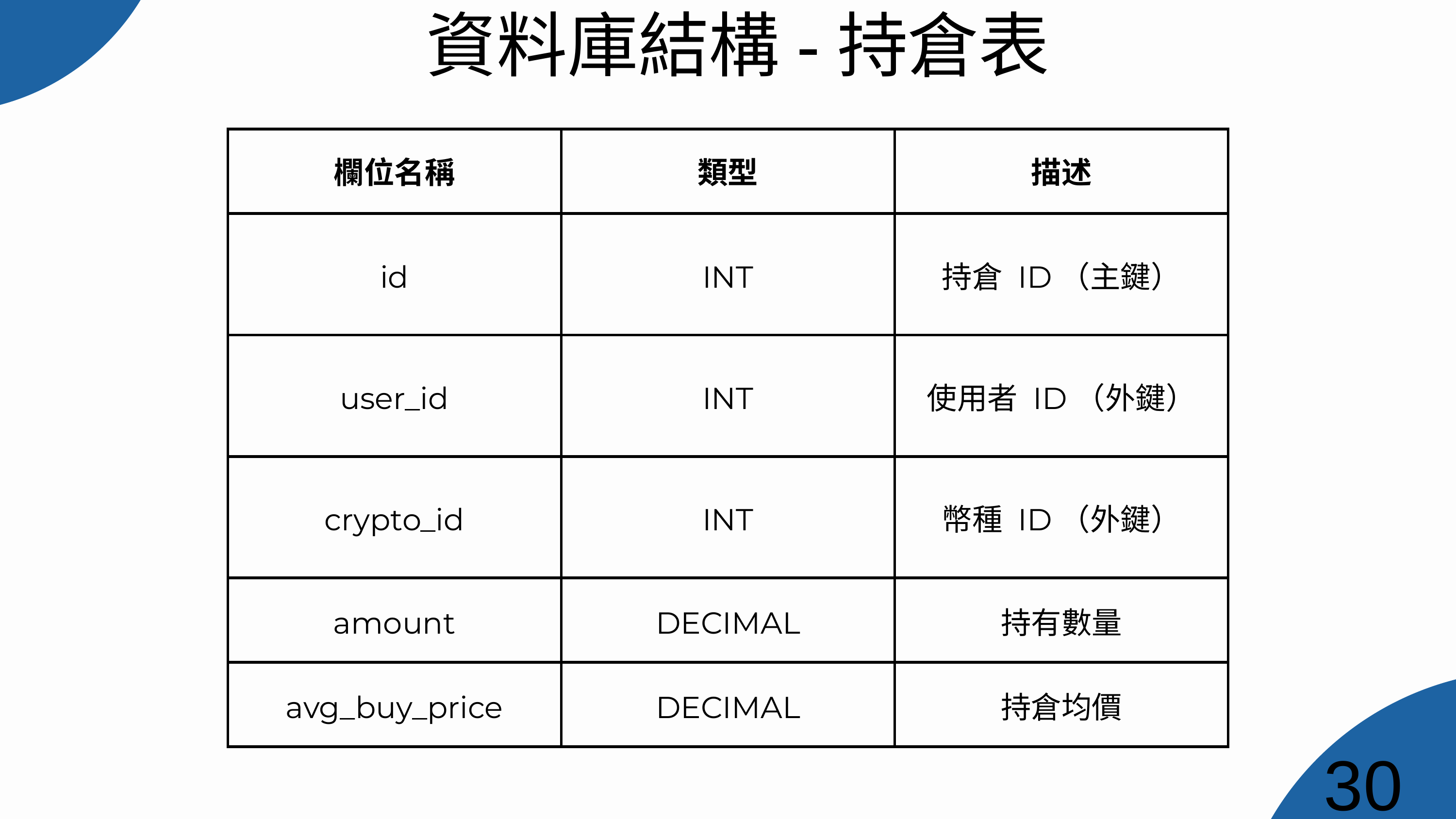

資料庫結構-持倉表
| 欄位名稱 | 類型 | 描述 |
| --- | --- | --- |
| id | INT | 持倉 ID（主鍵） |
| user\_id | INT | 使用者 ID（外鍵） |
| crypto\_id | INT | 幣種 ID（外鍵） |
| amount | DECIMAL | 持有數量 |
| avg\_buy\_price | DECIMAL | 持倉均價 |

30